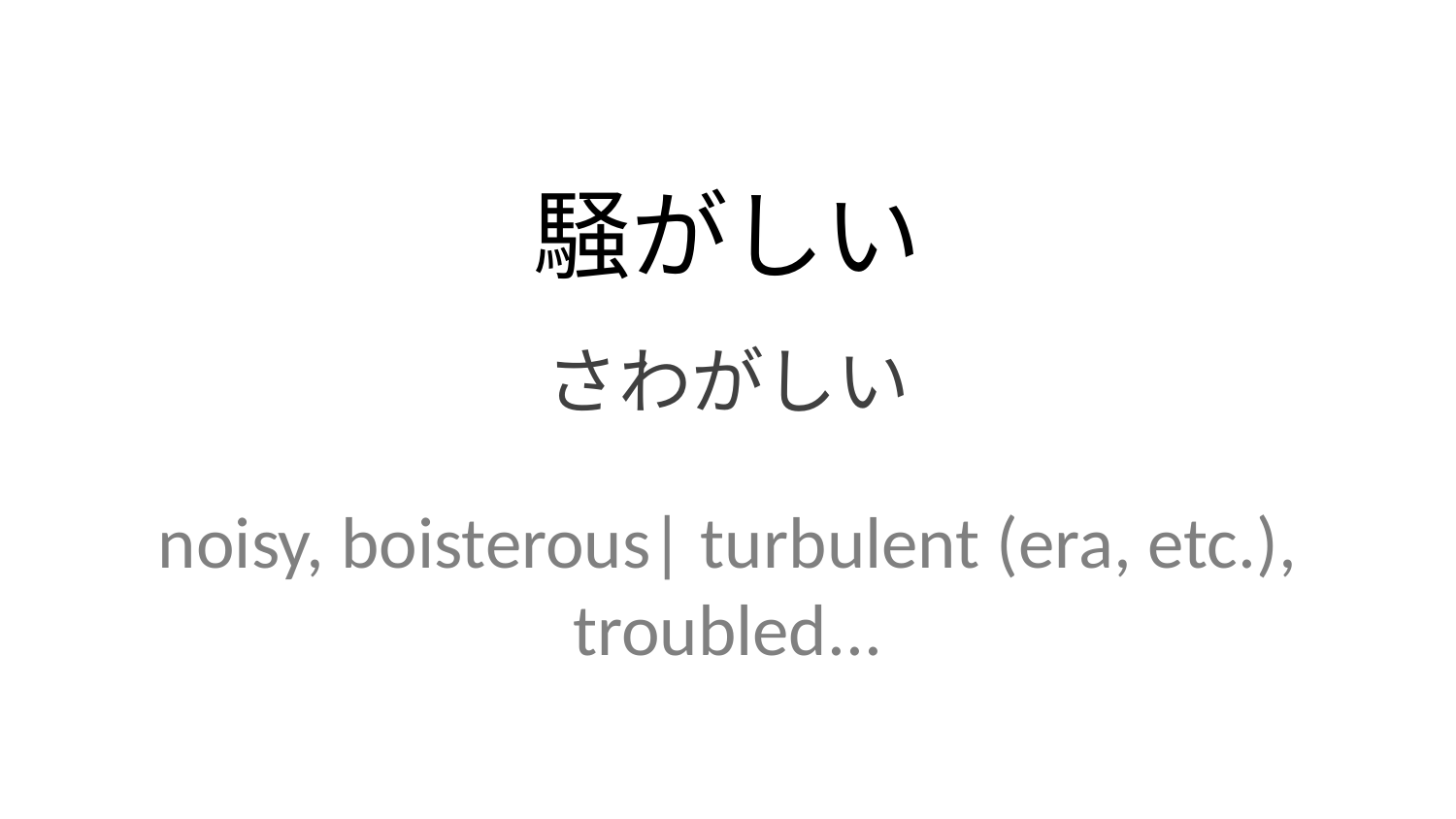

騒がしい

さわがしい
noisy, boisterous| turbulent (era, etc.), troubled...